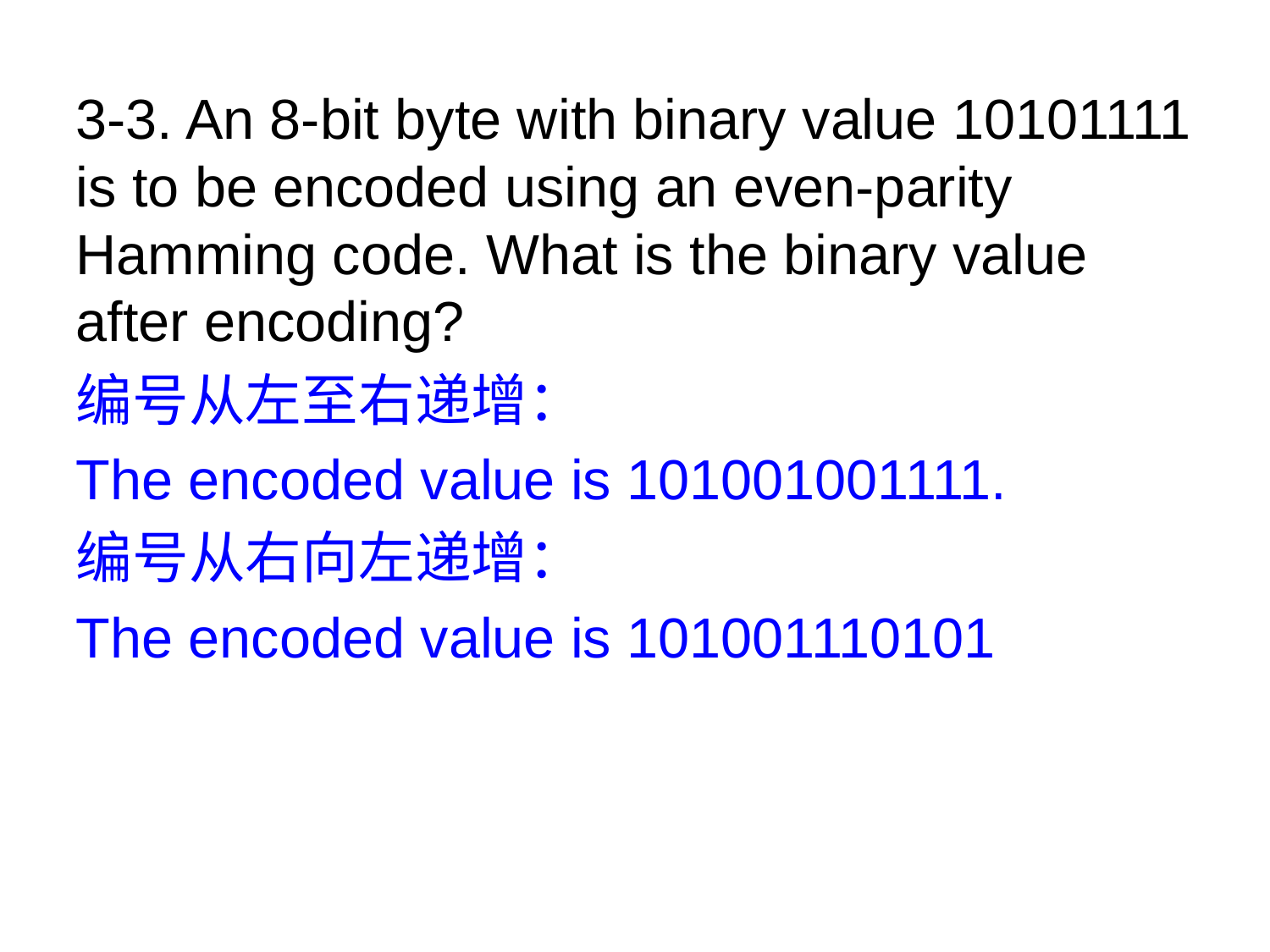

3-3. An 8-bit byte with binary value 10101111 is to be encoded using an even-parity Hamming code. What is the binary value after encoding?
编号从左至右递增：
The encoded value is 101001001111.
编号从右向左递增：
The encoded value is 101001110101